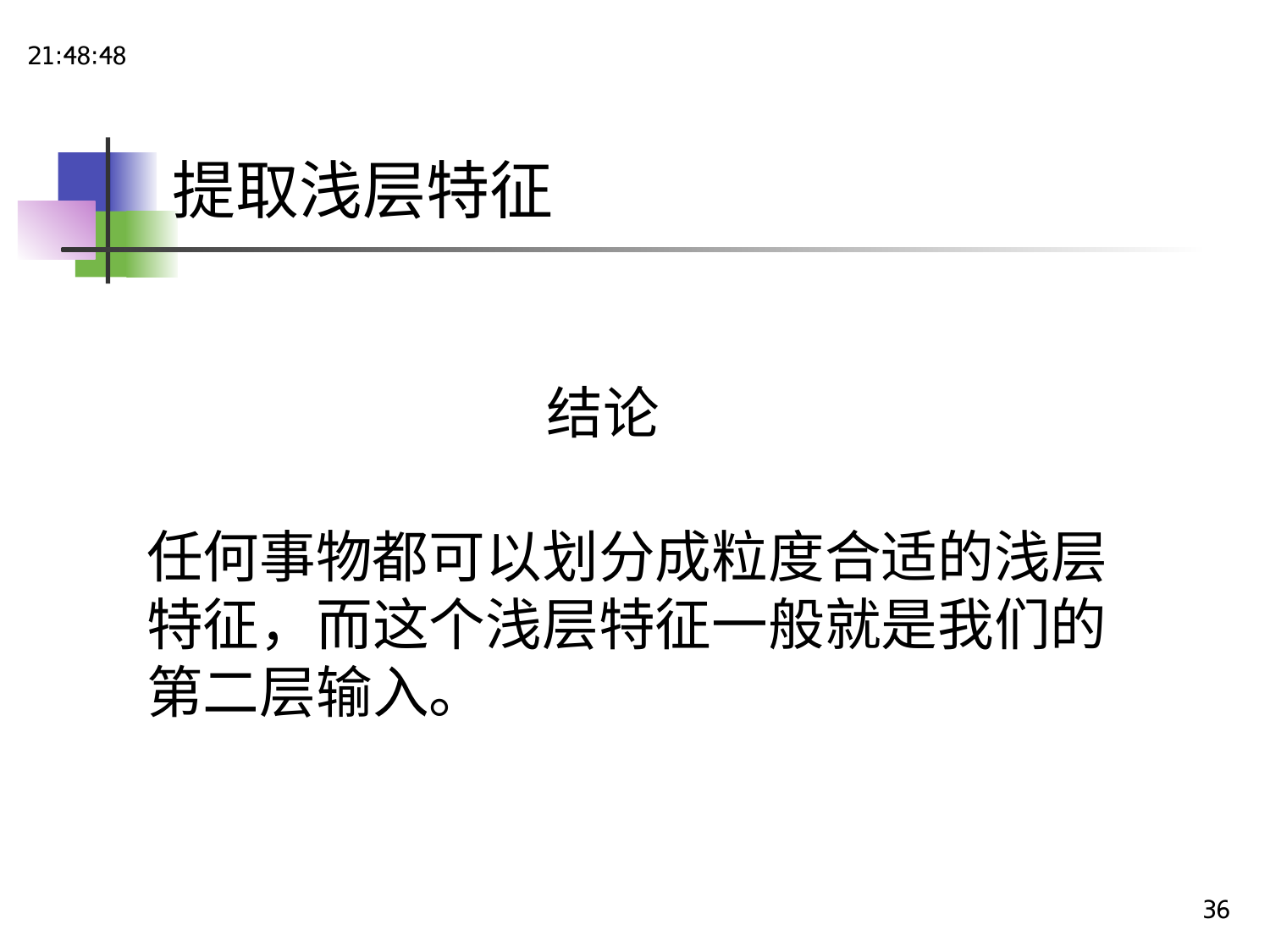

21:48:48
# 提取浅层特征
结论
任何事物都可以划分成粒度合适的浅层特征，而这个浅层特征一般就是我们的第二层输入。
36